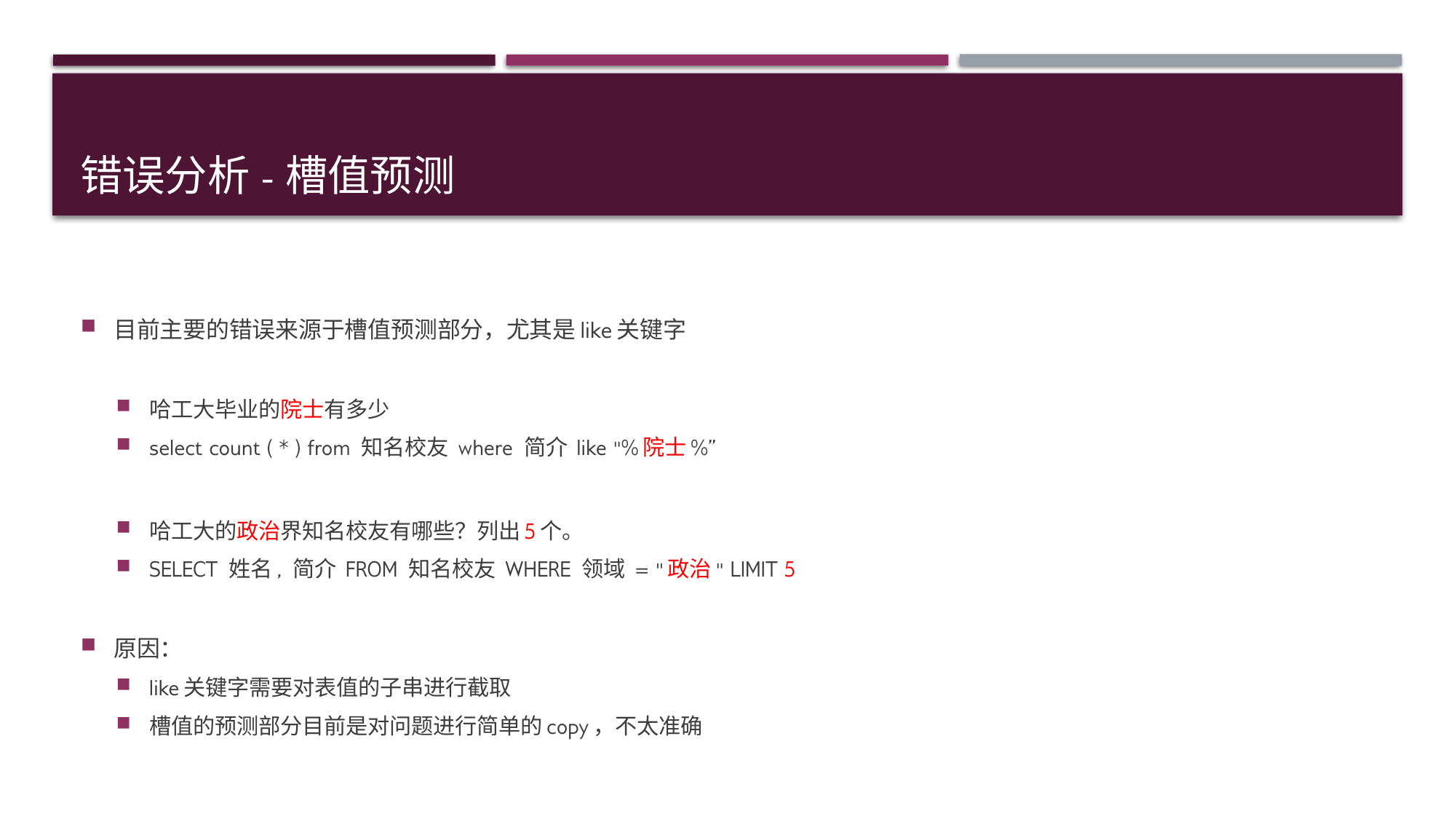

# 错误分析-槽值预测
目前主要的错误来源于槽值预测部分，尤其是like关键字

哈工大毕业的院士有多少
select count ( * ) from 知名校友 where 简介 like "%院士%”

哈工大的政治界知名校友有哪些？列出5个。
SELECT 姓名, 简介 FROM 知名校友 WHERE 领域 = "政治" LIMIT 5

原因：
like关键字需要对表值的子串进行截取
槽值的预测部分目前是对问题进行简单的copy，不太准确